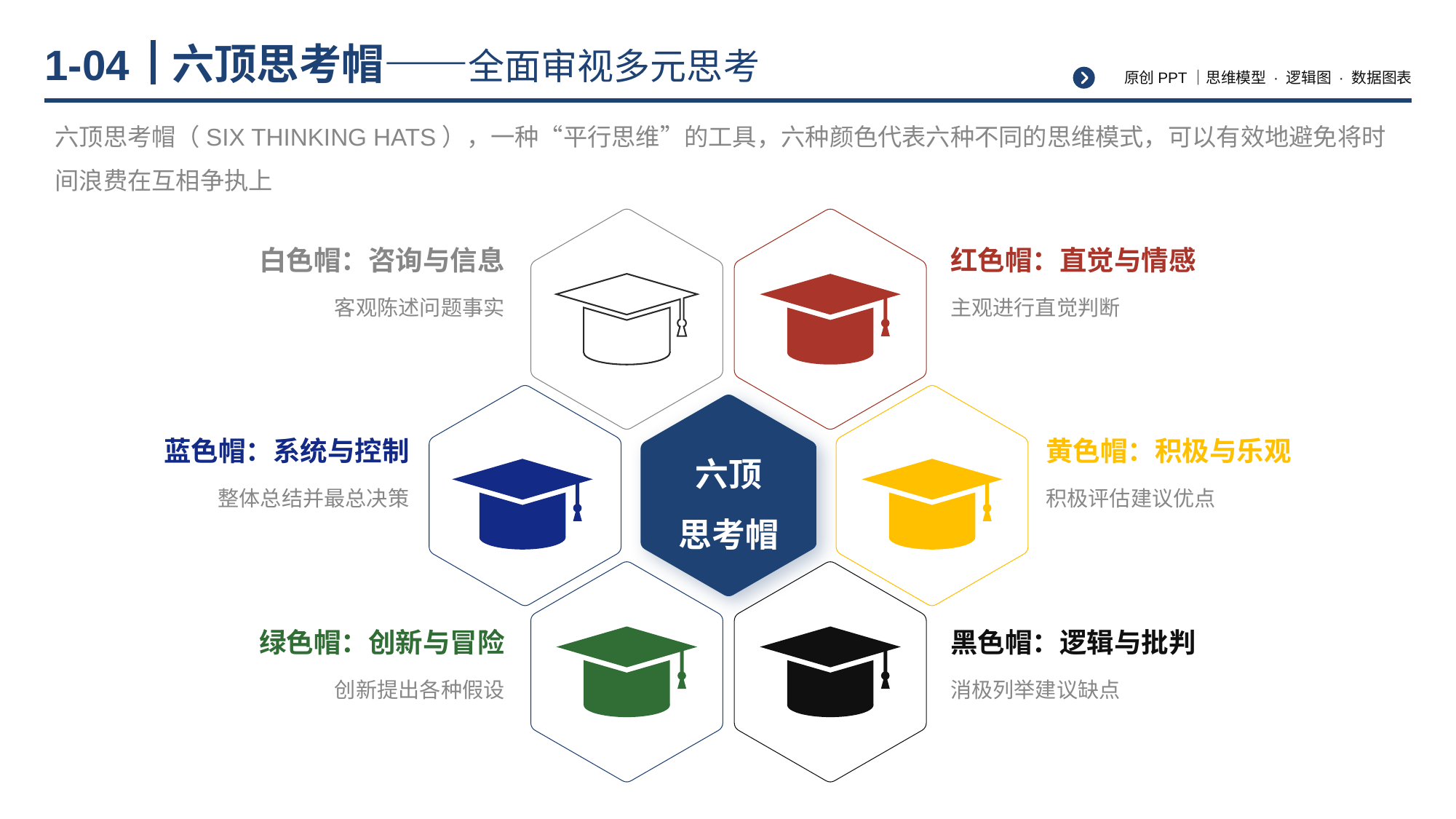

# 六顶思考帽——全面审视多元思考
1-04
六顶思考帽（SIX THINKING HATS），一种“平行思维”的工具，六种颜色代表六种不同的思维模式，可以有效地避免将时间浪费在互相争执上

白色帽：咨询与信息
红色帽：直觉与情感

客观陈述问题事实
主观进行直觉判断

蓝色帽：系统与控制
黄色帽：积极与乐观
六顶
思考帽

积极评估建议优点

绿色帽：创新与冒险
黑色帽：逻辑与批判

创新提出各种假设
消极列举建议缺点

整体总结并最总决策